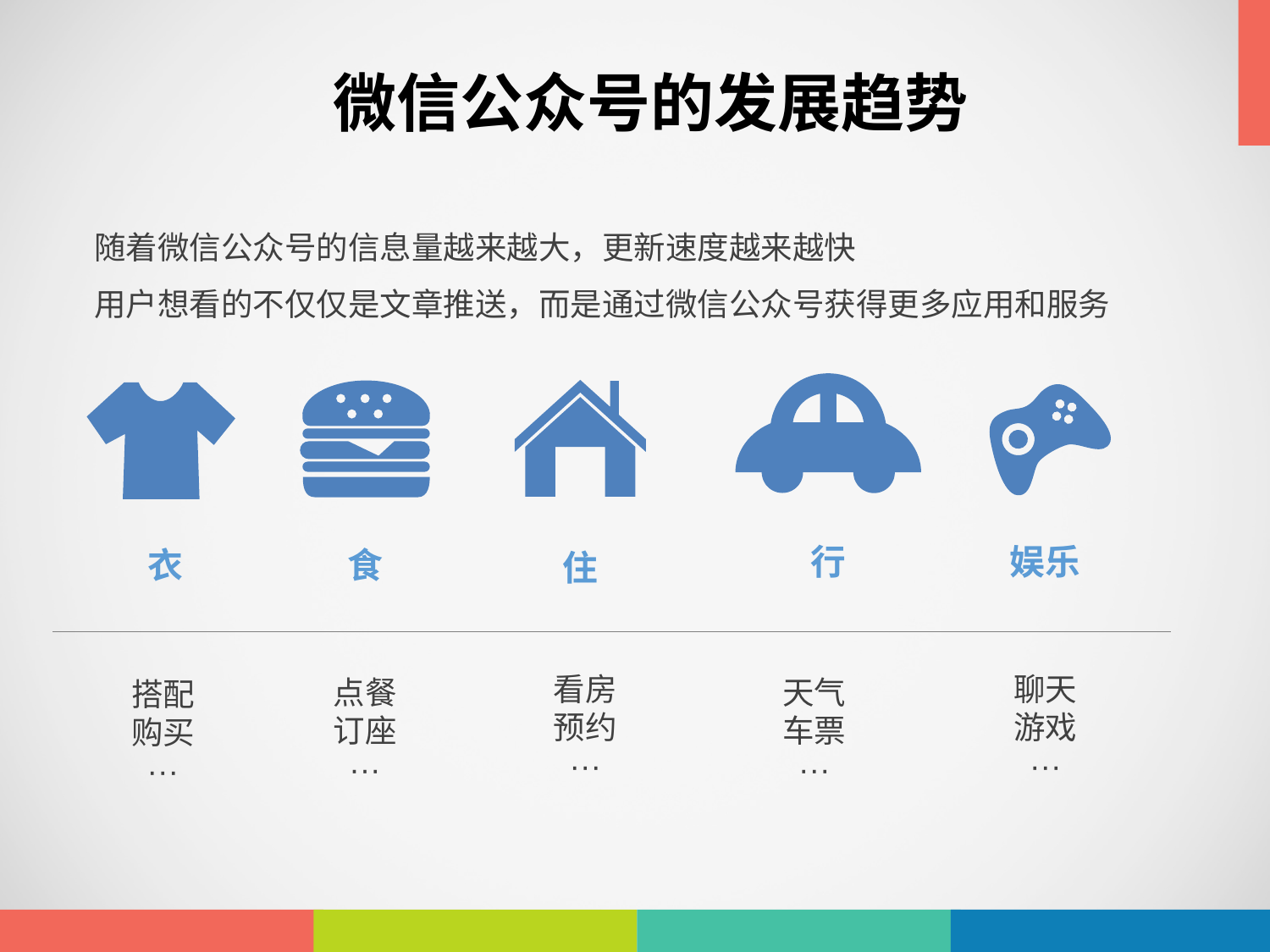

微信公众号的发展趋势
随着微信公众号的信息量越来越大，更新速度越来越快
用户想看的不仅仅是文章推送，而是通过微信公众号获得更多应用和服务

行
娱乐
食
衣
住
看房
预约
···
聊天
游戏
···
点餐
订座
···
天气
车票
···
搭配
购买
···